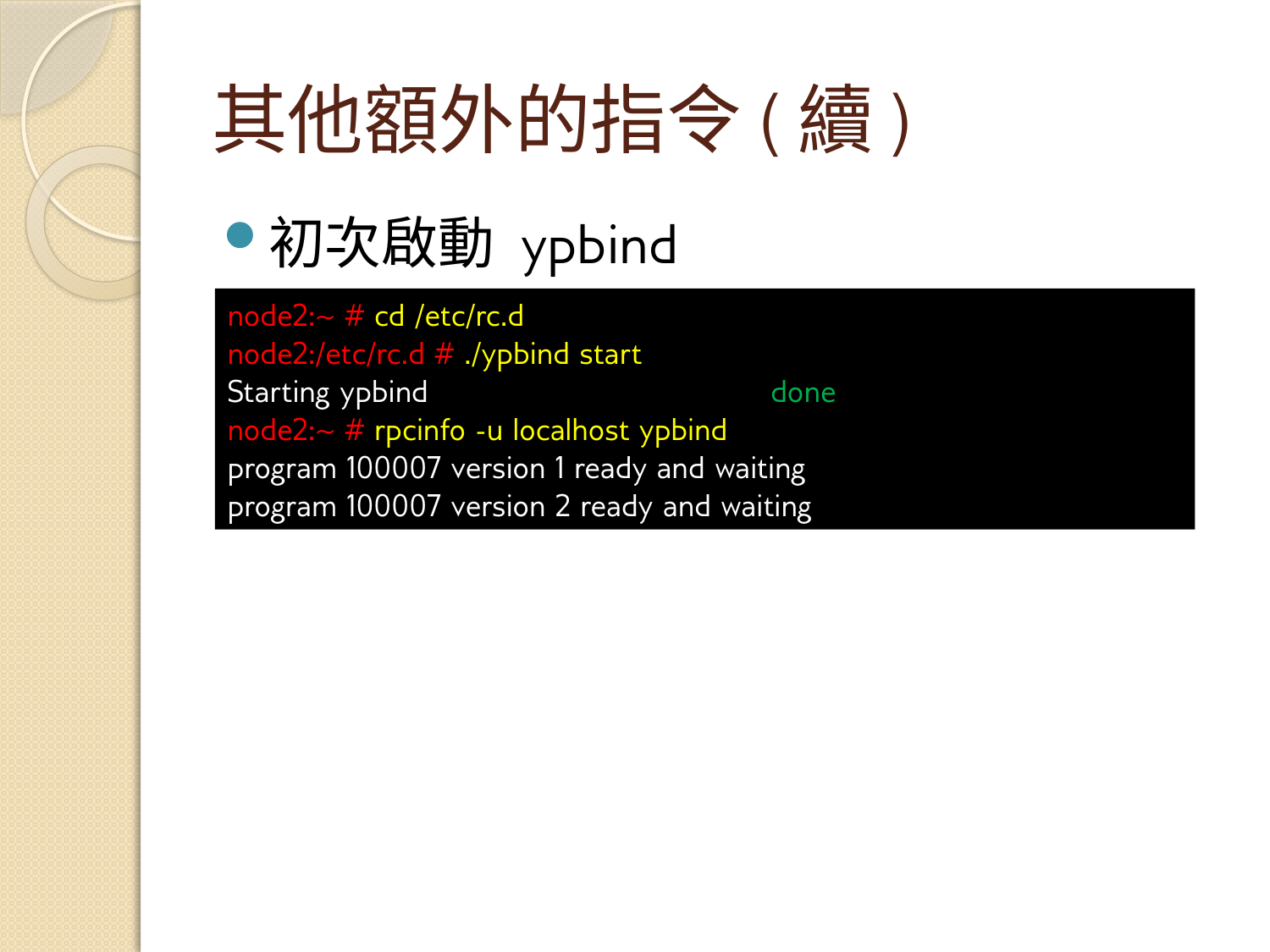

# 其他額外的指令(續)
初次啟動 ypbind
node2:~ # cd /etc/rc.d
node2:/etc/rc.d # ./ypbind start
Starting ypbind 　　　　　　　　　　done
node2:~ # rpcinfo -u localhost ypbind
program 100007 version 1 ready and waiting
program 100007 version 2 ready and waiting